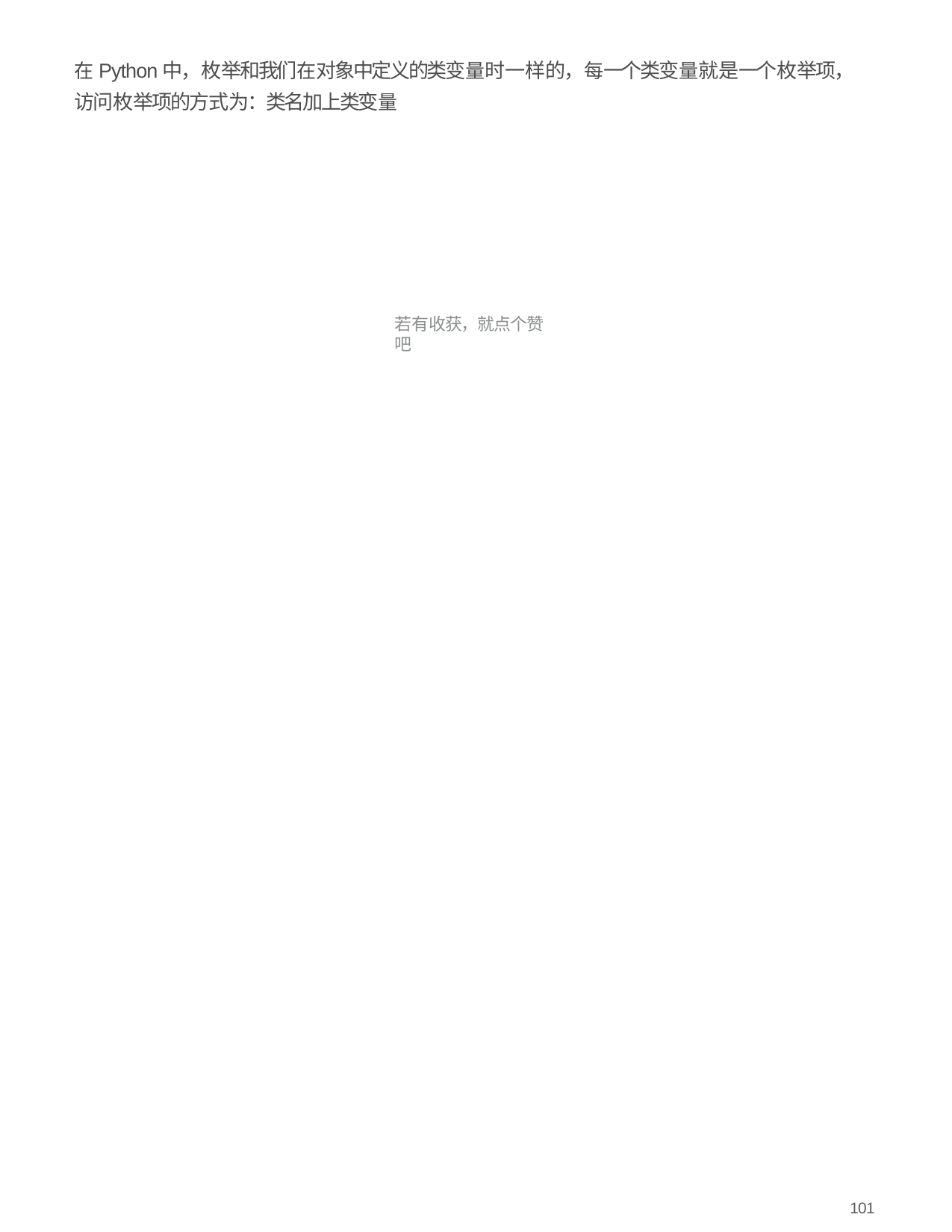

在Python中，枚举和我们在对象中定义的类变量时⼀样的，每⼀个类变量就是⼀个枚举项，访问枚举项的⽅式为：类名加上类变量
若有收获，就点个赞吧
101